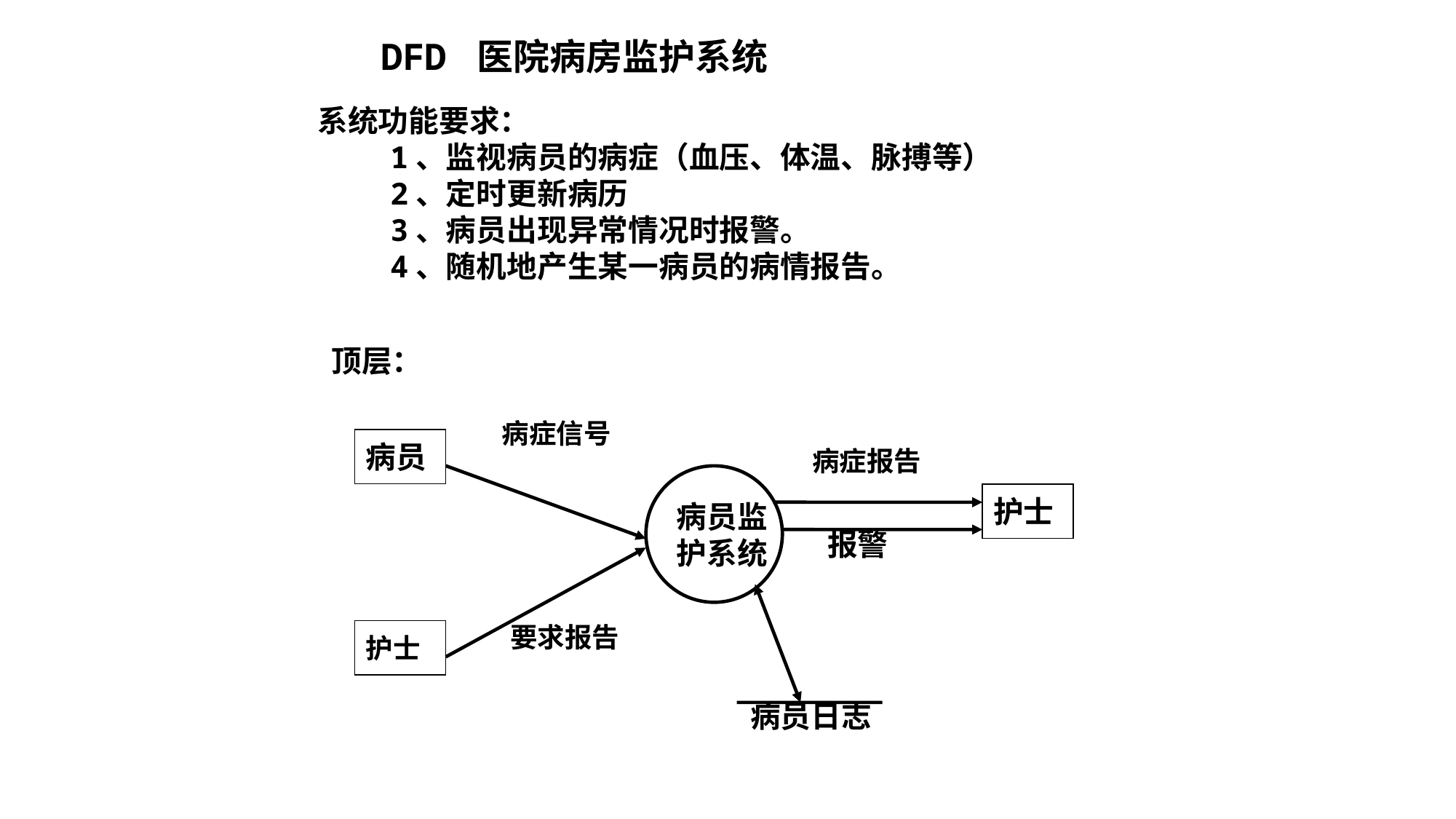

DFD 医院病房监护系统
系统功能要求：
    1、监视病员的病症（血压、体温、脉搏等）
    2、定时更新病历
    3、病员出现异常情况时报警。
    4、随机地产生某一病员的病情报告。
顶层：
病症信号
病员
病症报告

病员监
护系统
护士

报警

要求报告
护士
病员日志